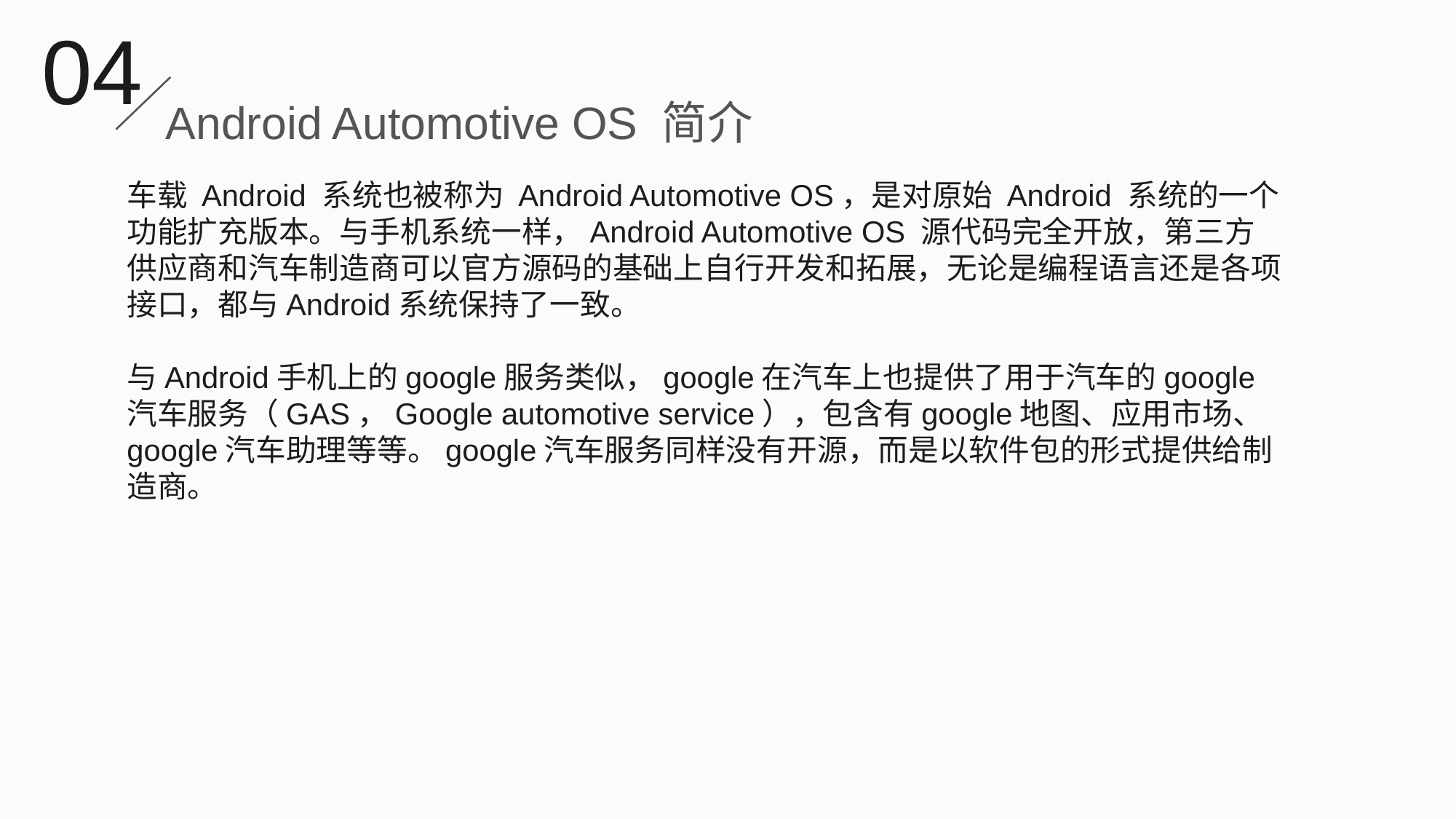

04
Android Automotive OS 简介
车载 Android 系统也被称为 Android Automotive OS，是对原始 Android 系统的一个功能扩充版本。与手机系统一样，Android Automotive OS 源代码完全开放，第三方供应商和汽车制造商可以官方源码的基础上自行开发和拓展，无论是编程语言还是各项接口，都与Android系统保持了一致。

与Android手机上的google服务类似，google在汽车上也提供了用于汽车的google汽车服务（GAS，Google automotive service），包含有google地图、应用市场、google汽车助理等等。google汽车服务同样没有开源，而是以软件包的形式提供给制造商。